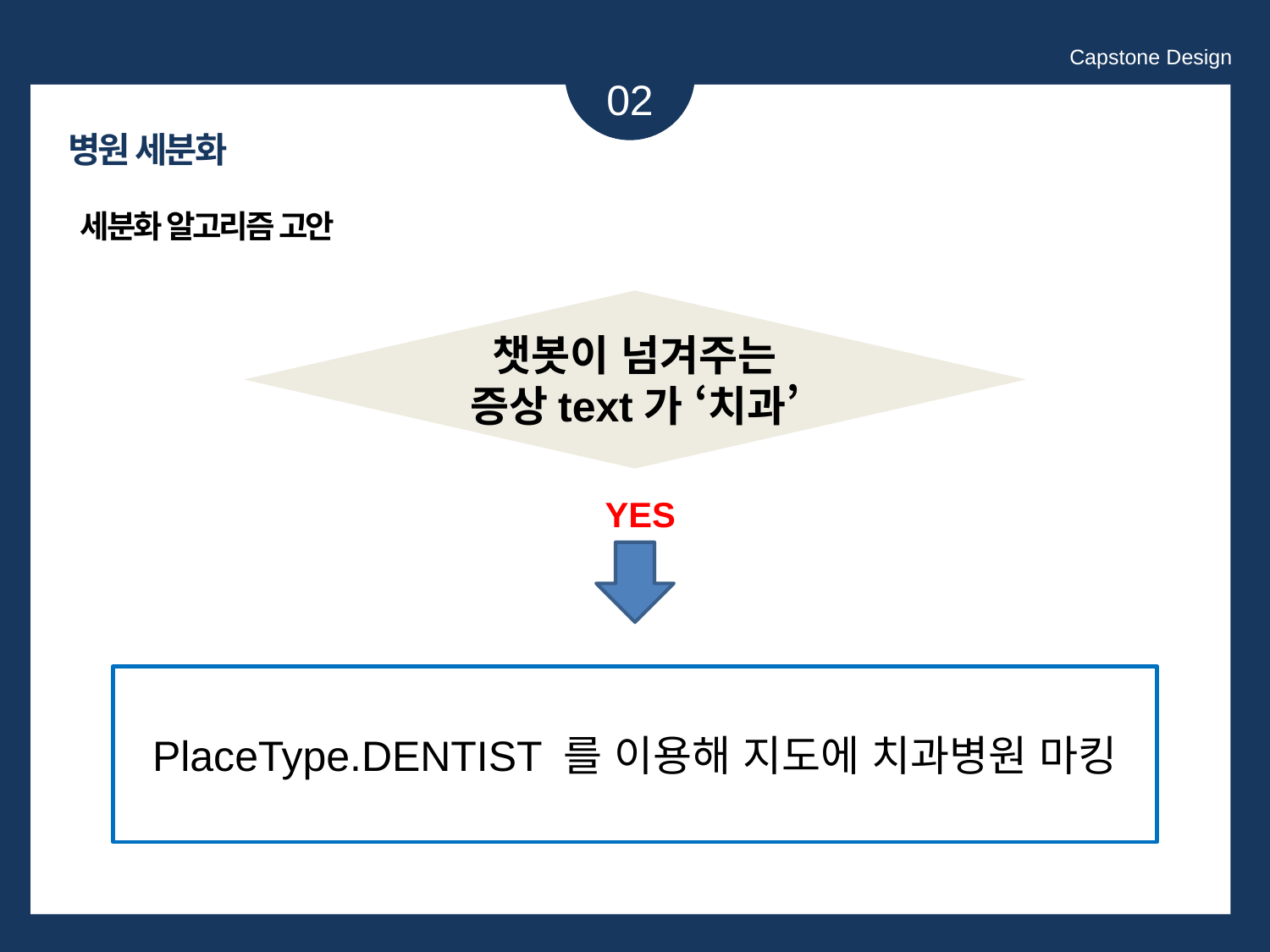

Capstone Design
02

병원 세분화
세분화 알고리즘 고안
챗봇이 넘겨주는 증상text가 ‘치과’
YES

PlaceType.DENTIST 를 이용해 지도에 치과병원 마킹
소제목